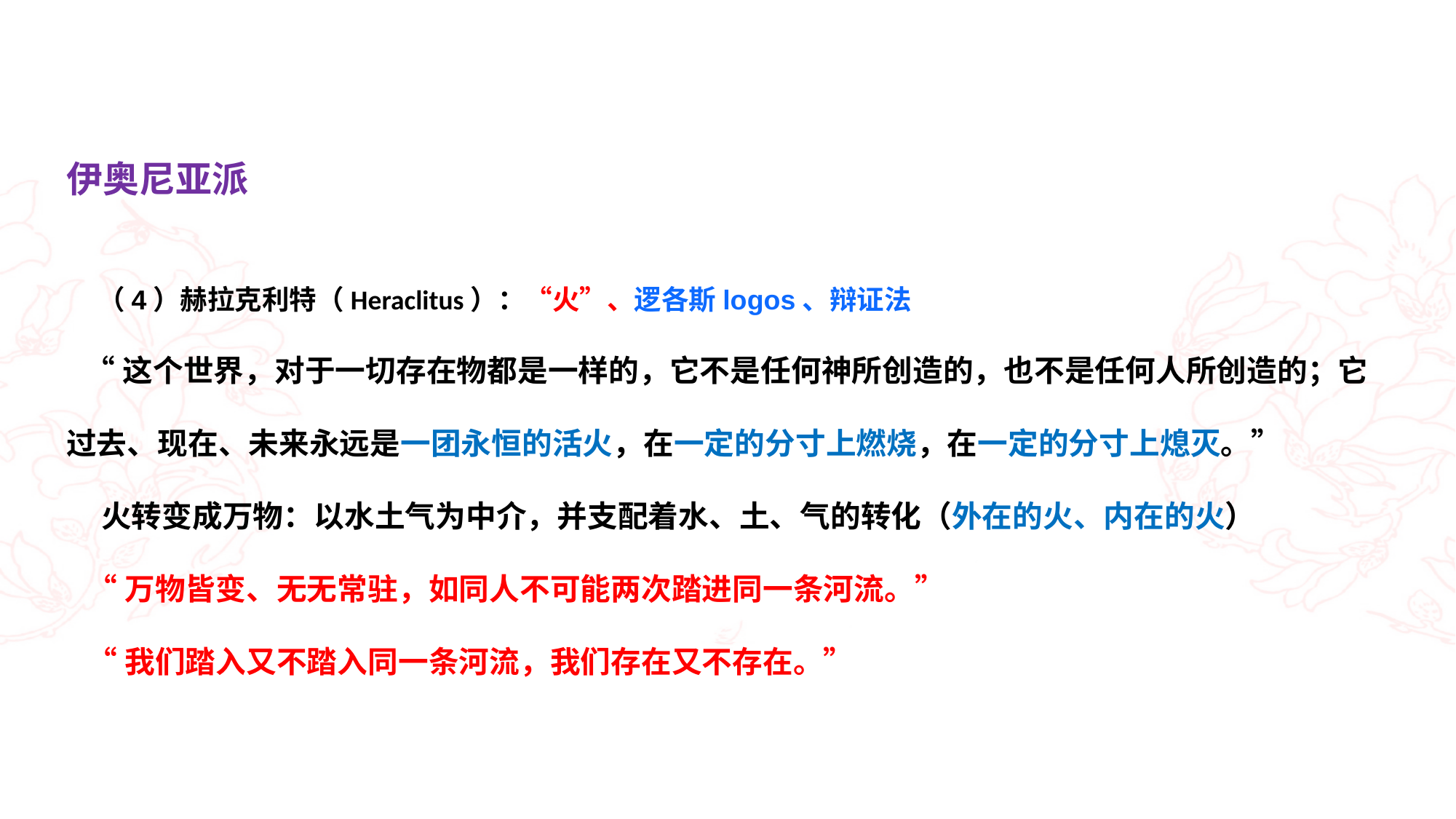

伊奥尼亚派

    （4）赫拉克利特（Heraclitus）：“火”、逻各斯logos、辩证法
   “这个世界，对于一切存在物都是一样的，它不是任何神所创造的，也不是任何人所创造的；它过去、现在、未来永远是一团永恒的活火，在一定的分寸上燃烧，在一定的分寸上熄灭。”
    火转变成万物：以水土气为中介，并支配着水、土、气的转化（外在的火、内在的火）
   “万物皆变、无无常驻，如同人不可能两次踏进同一条河流。”
   “我们踏入又不踏入同一条河流，我们存在又不存在。”